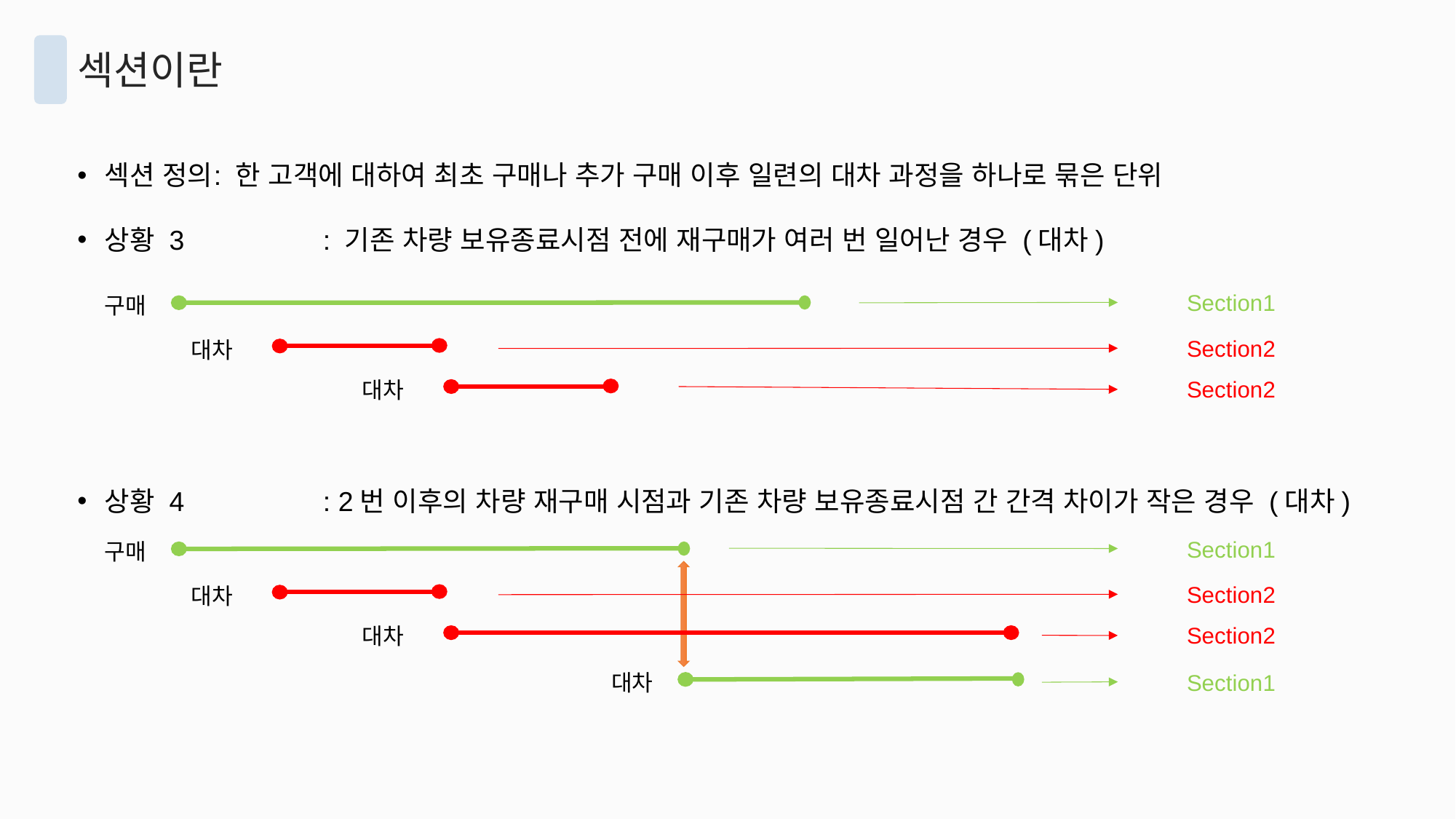

섹션이란

섹션 정의	: 한 고객에 대하여 최초 구매나 추가 구매 이후 일련의 대차 과정을 하나로 묶은 단위
상황 3		: 기존 차량 보유종료시점 전에 재구매가 여러 번 일어난 경우 (대차)
Section1
구매

Section2
대차

Section2
대차

상황 4		: 2번 이후의 차량 재구매 시점과 기존 차량 보유종료시점 간 간격 차이가 작은 경우 (대차)
Section1
구매

Section2
대차

Section2
대차

대차
Section1